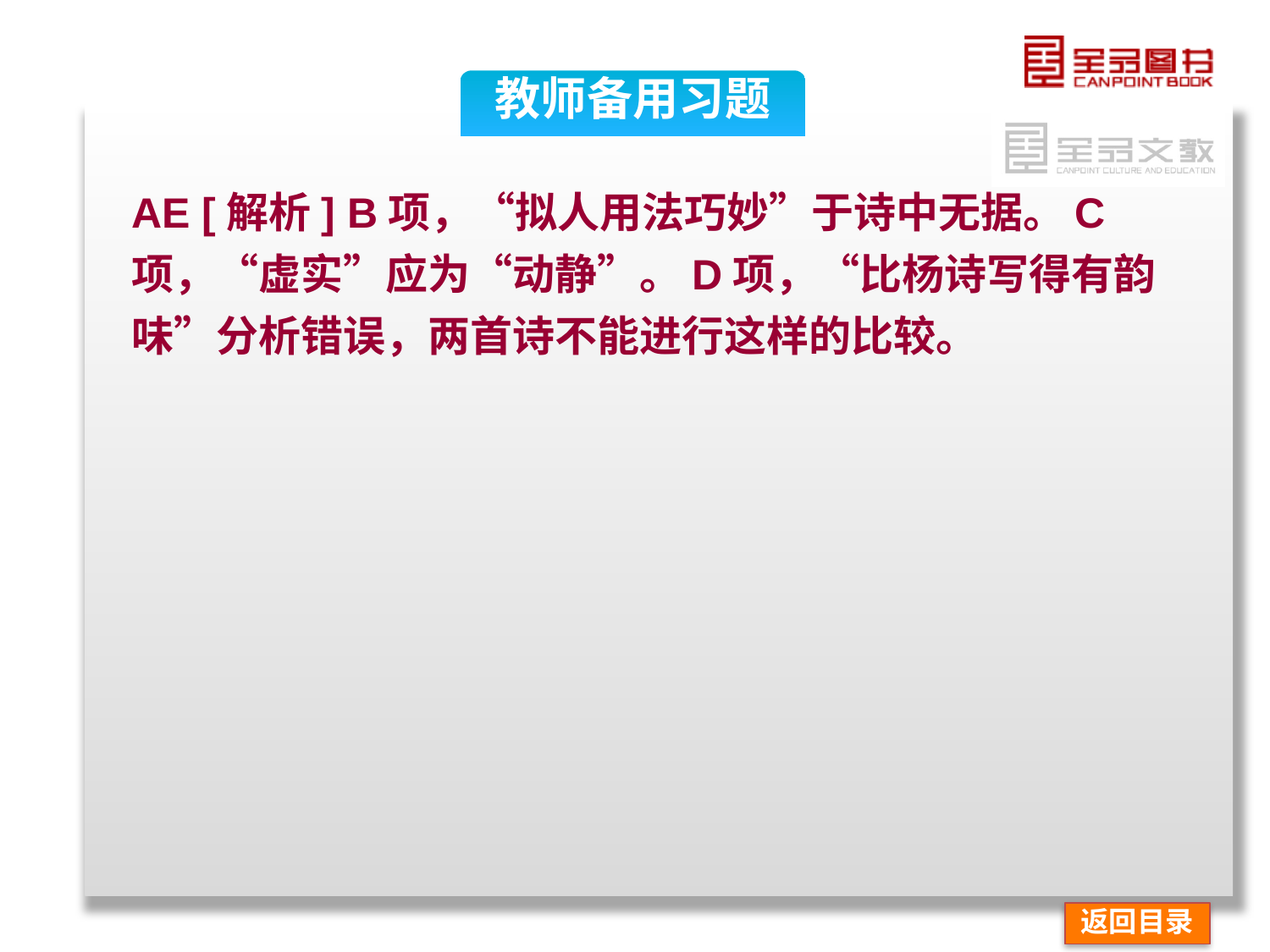

教师备用习题
AE [解析] B项，“拟人用法巧妙”于诗中无据。C项，“虚实”应为“动静”。D项，“比杨诗写得有韵味”分析错误，两首诗不能进行这样的比较。
返回目录